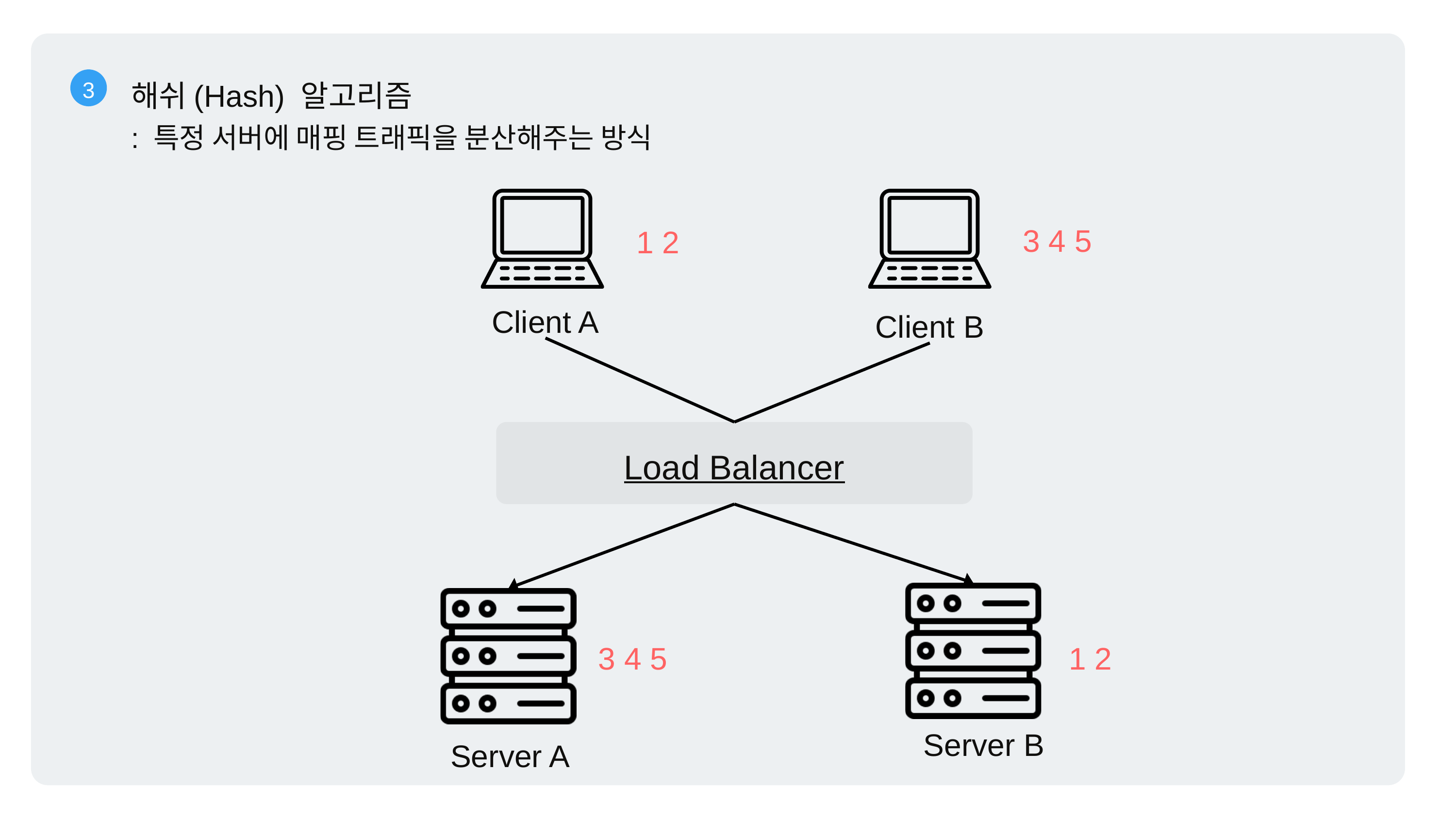

3
해쉬(Hash) 알고리즘
: 특정 서버에 매핑 트래픽을 분산해주는 방식

3 4 5
1 2
Client A
Client B

Load Balancer

3 4 5
1 2
Server B
Server A